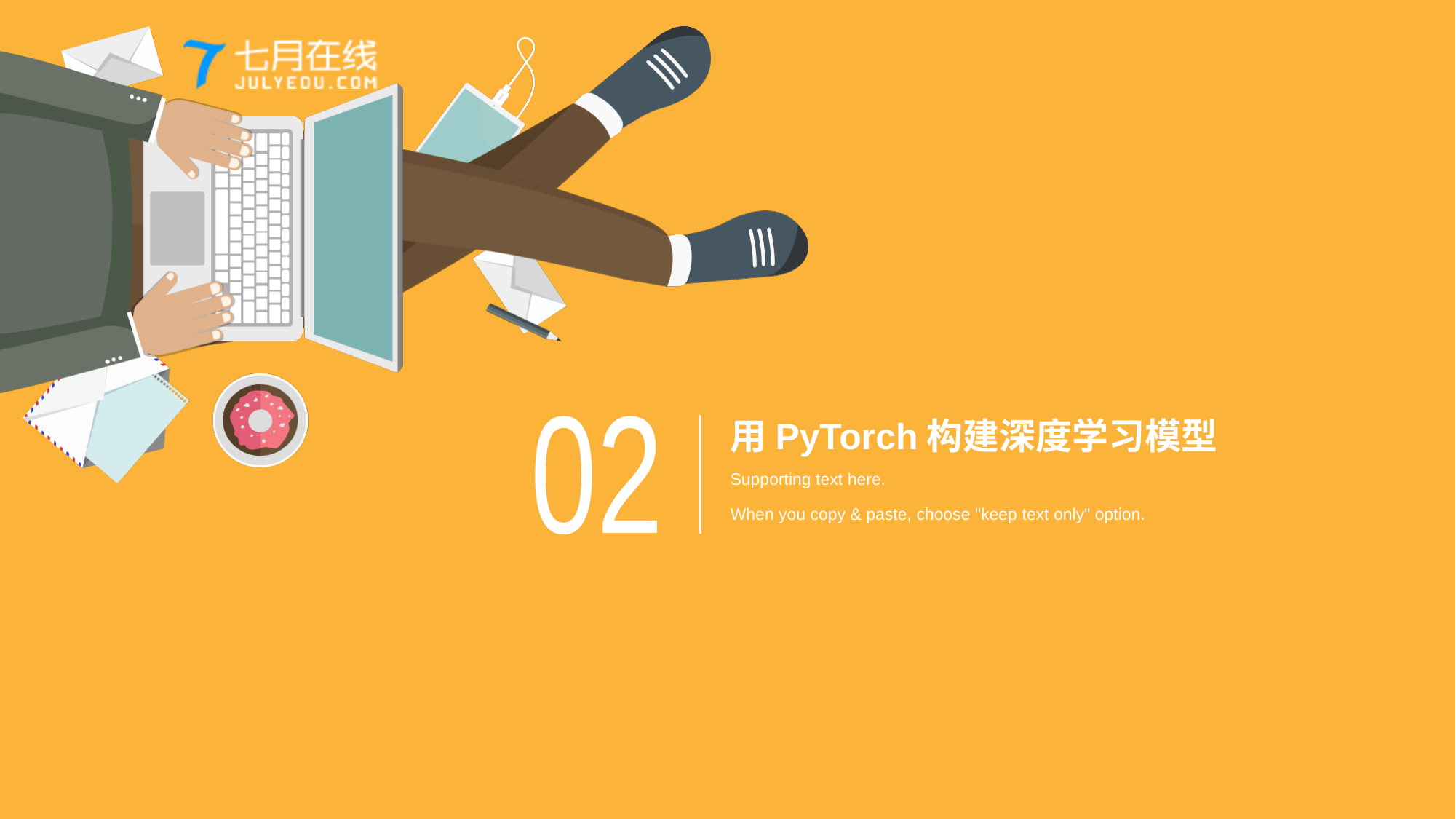

# 用PyTorch构建深度学习模型
02
Supporting text here.
When you copy & paste, choose "keep text only" option.